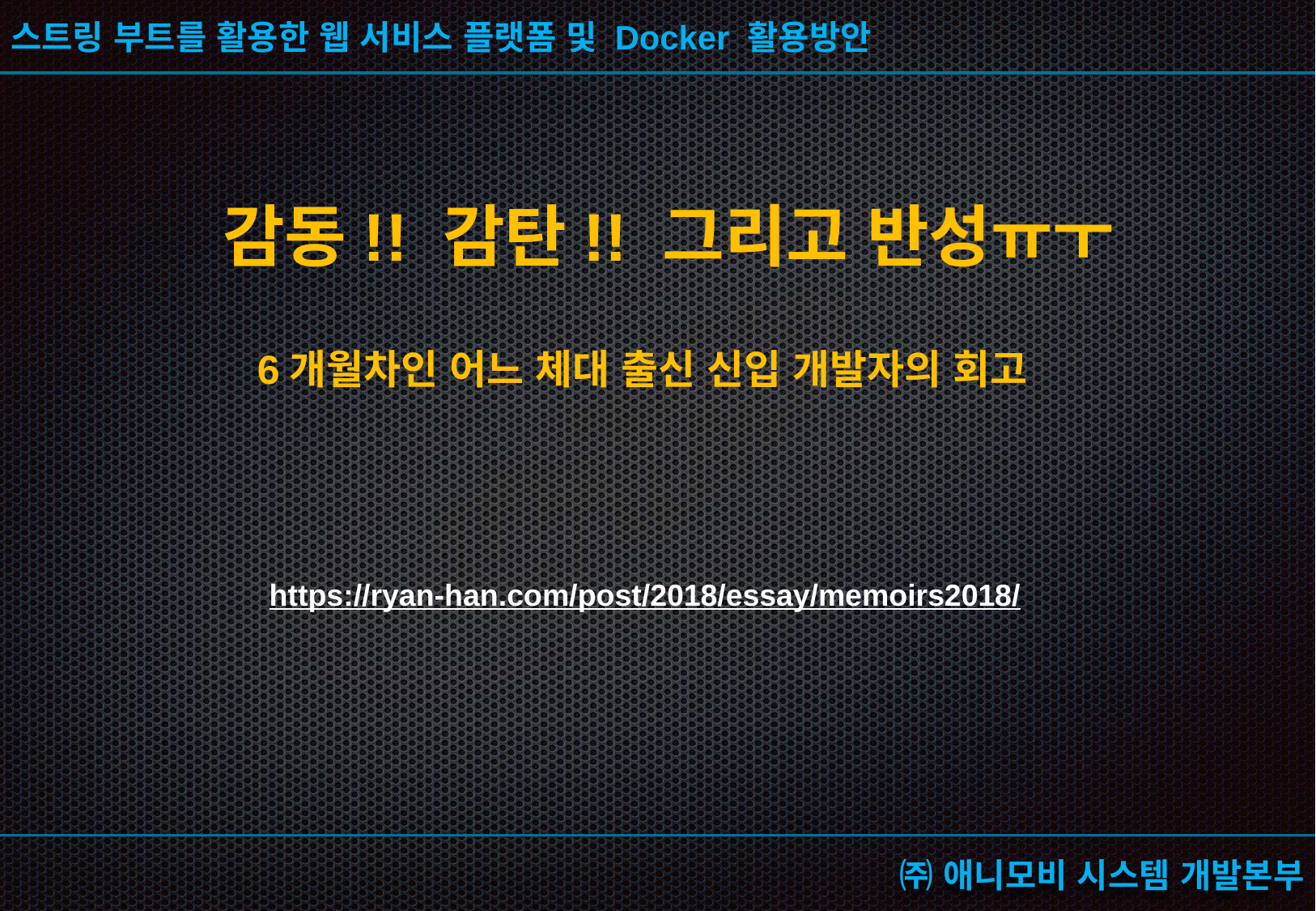

감동!! 감탄!! 그리고 반성ㅠㅜ
6개월차인 어느 체대 출신 신입 개발자의 회고
https://ryan-han.com/post/2018/essay/memoirs2018/